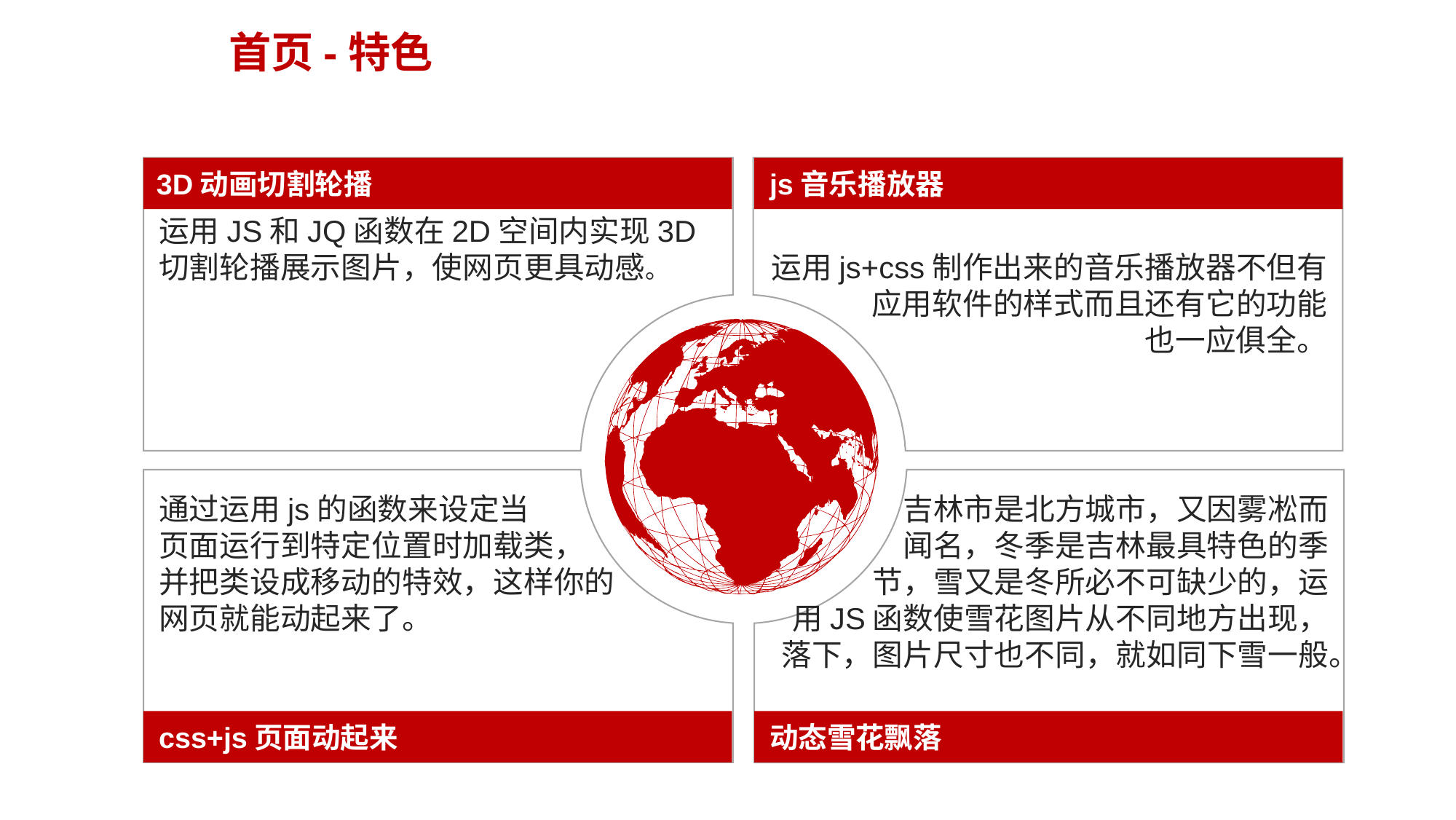

首页-特色
3D动画切割轮播
js音乐播放器
运用JS和JQ函数在2D空间内实现3D切割轮播展示图片，使网页更具动感。

运用js+css制作出来的音乐播放器不但有应用软件的样式而且还有它的功能
也一应俱全。

通过运用js的函数来设定当
页面运行到特定位置时加载类，
并把类设成移动的特效，这样你的
网页就能动起来了。
吉林市是北方城市，又因雾凇而
闻名，冬季是吉林最具特色的季
节，雪又是冬所必不可缺少的，运
用JS函数使雪花图片从不同地方出现，
落下，图片尺寸也不同，就如同下雪一般。
css+js页面动起来
动态雪花飘落